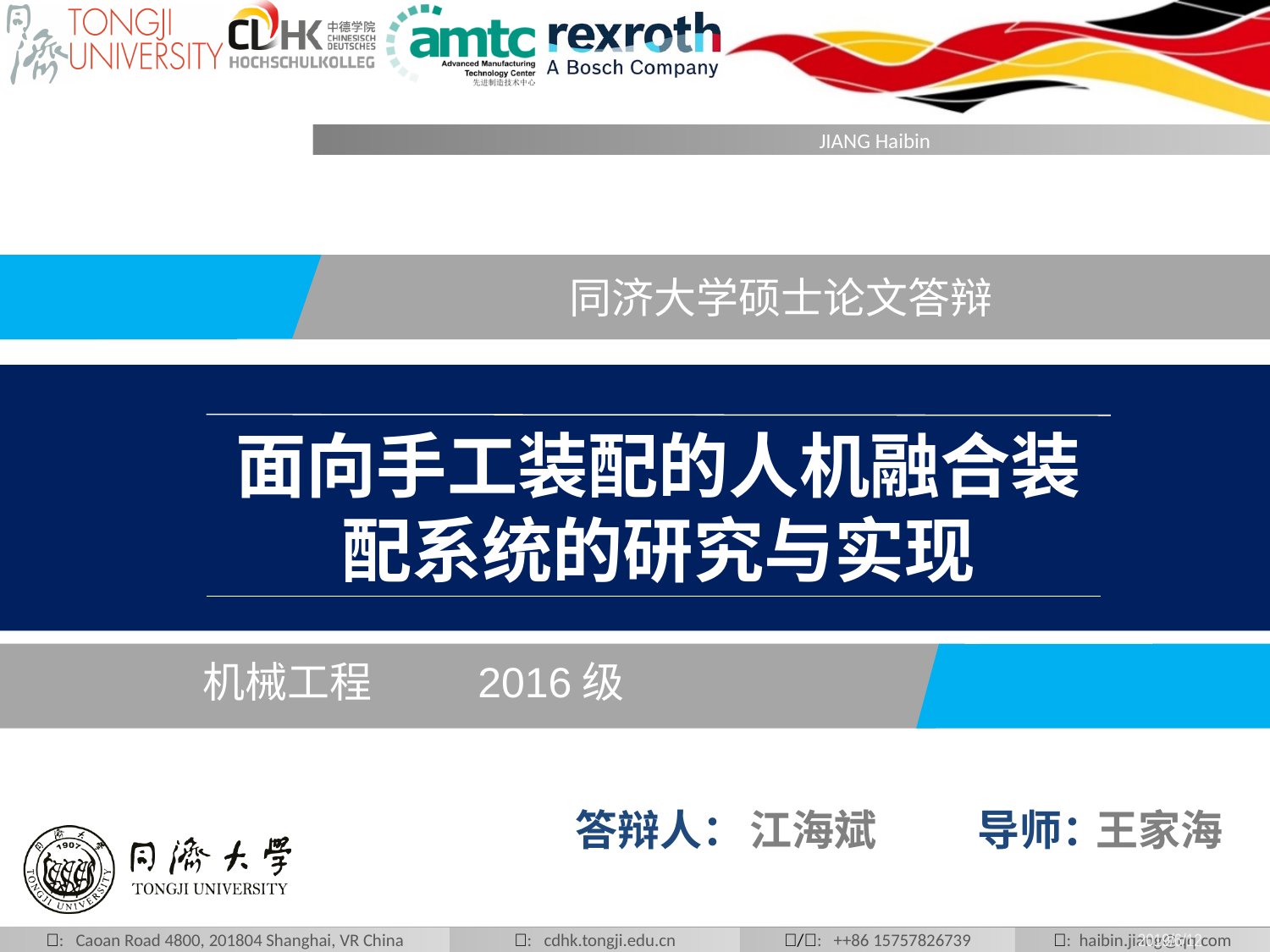

同济大学硕士论文答辩

面向手工装配的人机融合装配系统的研究与实现

机械工程          2016级
答辩人：
江海斌
导师：
王家海
2019/6/12